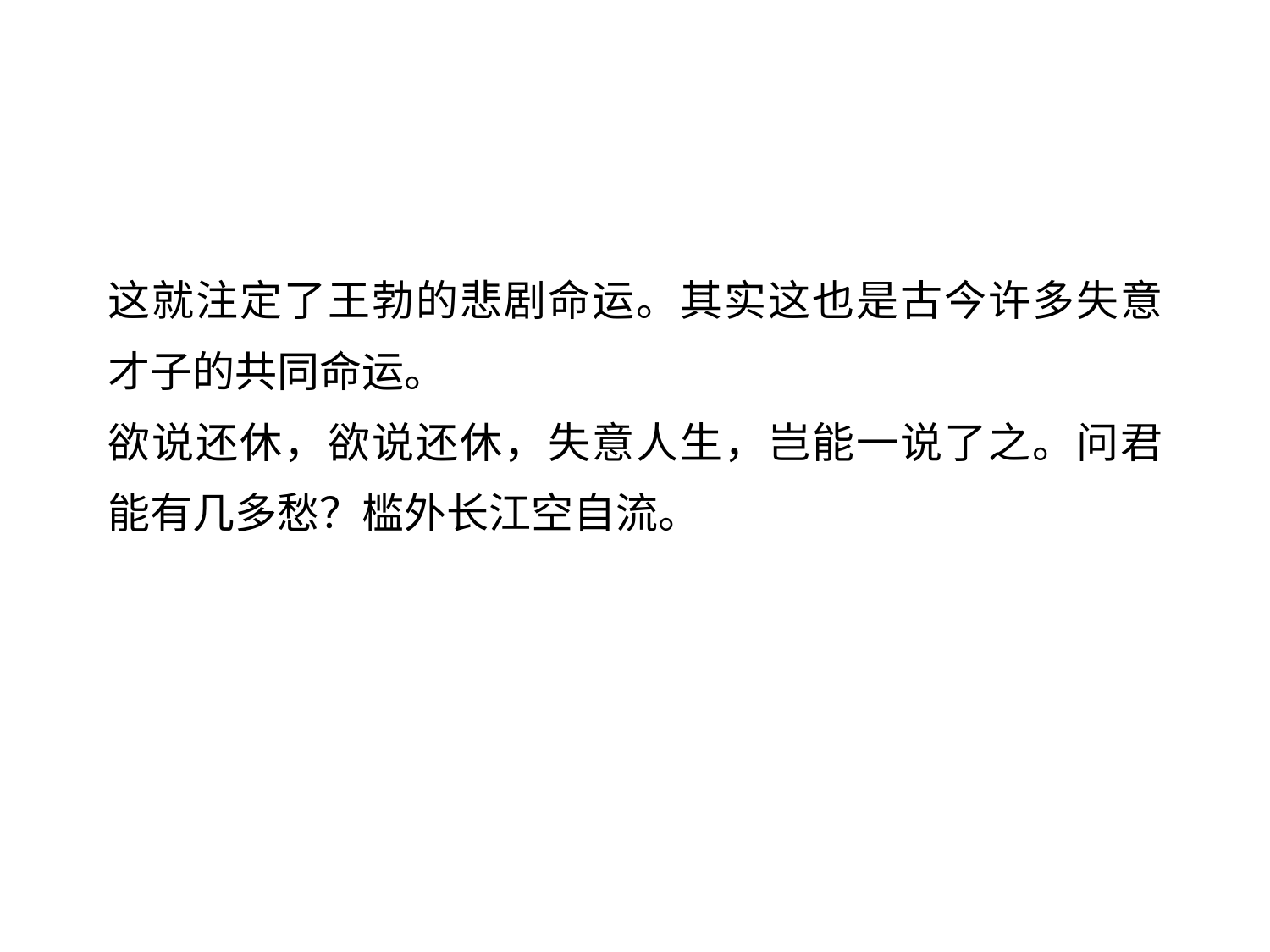

这就注定了王勃的悲剧命运。其实这也是古今许多失意才子的共同命运。
欲说还休，欲说还休，失意人生，岂能一说了之。问君能有几多愁？槛外长江空自流。